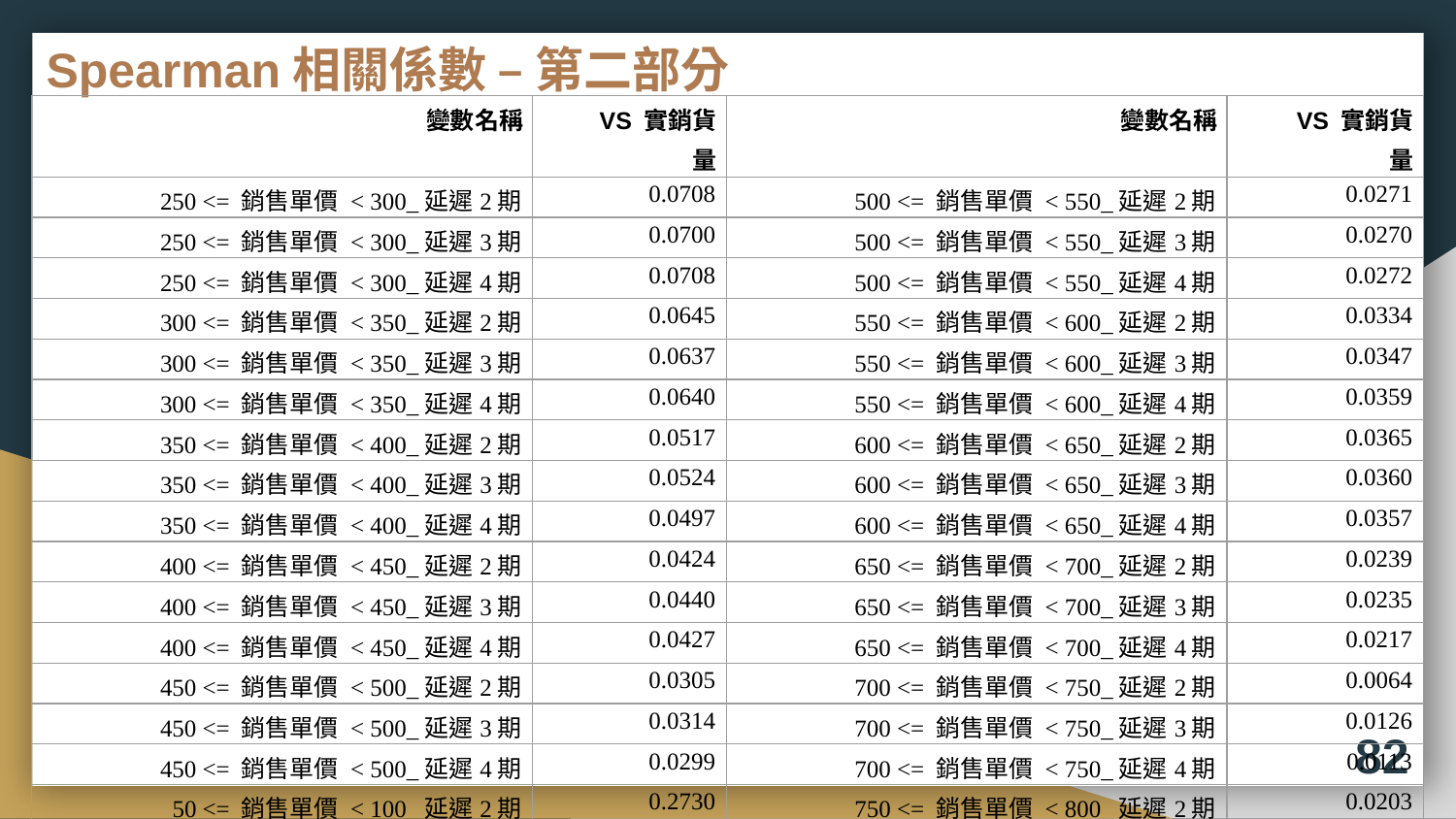

# Spearman相關係數 – 第二部分
| 變數名稱 | VS 實銷貨量 | 變數名稱 | VS 實銷貨量 |
| --- | --- | --- | --- |
| 250 <= 銷售單價 < 300\_延遲2期 | 0.0708 | 500 <= 銷售單價 < 550\_延遲2期 | 0.0271 |
| 250 <= 銷售單價 < 300\_延遲3期 | 0.0700 | 500 <= 銷售單價 < 550\_延遲3期 | 0.0270 |
| 250 <= 銷售單價 < 300\_延遲4期 | 0.0708 | 500 <= 銷售單價 < 550\_延遲4期 | 0.0272 |
| 300 <= 銷售單價 < 350\_延遲2期 | 0.0645 | 550 <= 銷售單價 < 600\_延遲2期 | 0.0334 |
| 300 <= 銷售單價 < 350\_延遲3期 | 0.0637 | 550 <= 銷售單價 < 600\_延遲3期 | 0.0347 |
| 300 <= 銷售單價 < 350\_延遲4期 | 0.0640 | 550 <= 銷售單價 < 600\_延遲4期 | 0.0359 |
| 350 <= 銷售單價 < 400\_延遲2期 | 0.0517 | 600 <= 銷售單價 < 650\_延遲2期 | 0.0365 |
| 350 <= 銷售單價 < 400\_延遲3期 | 0.0524 | 600 <= 銷售單價 < 650\_延遲3期 | 0.0360 |
| 350 <= 銷售單價 < 400\_延遲4期 | 0.0497 | 600 <= 銷售單價 < 650\_延遲4期 | 0.0357 |
| 400 <= 銷售單價 < 450\_延遲2期 | 0.0424 | 650 <= 銷售單價 < 700\_延遲2期 | 0.0239 |
| 400 <= 銷售單價 < 450\_延遲3期 | 0.0440 | 650 <= 銷售單價 < 700\_延遲3期 | 0.0235 |
| 400 <= 銷售單價 < 450\_延遲4期 | 0.0427 | 650 <= 銷售單價 < 700\_延遲4期 | 0.0217 |
| 450 <= 銷售單價 < 500\_延遲2期 | 0.0305 | 700 <= 銷售單價 < 750\_延遲2期 | 0.0064 |
| 450 <= 銷售單價 < 500\_延遲3期 | 0.0314 | 700 <= 銷售單價 < 750\_延遲3期 | 0.0126 |
| 450 <= 銷售單價 < 500\_延遲4期 | 0.0299 | 700 <= 銷售單價 < 750\_延遲4期 | 0.0113 |
| 50 <= 銷售單價 < 100\_延遲2期 | 0.2730 | 750 <= 銷售單價 < 800\_延遲2期 | 0.0203 |
| 50 <= 銷售單價 < 100\_延遲3期 | 0.2782 | 750 <= 銷售單價 < 800\_延遲3期 | 0.0202 |
| 50 <= 銷售單價 < 100\_延遲4期 | 0.2810 | 750 <= 銷售單價 < 800\_延遲4期 | 0.0210 |
82